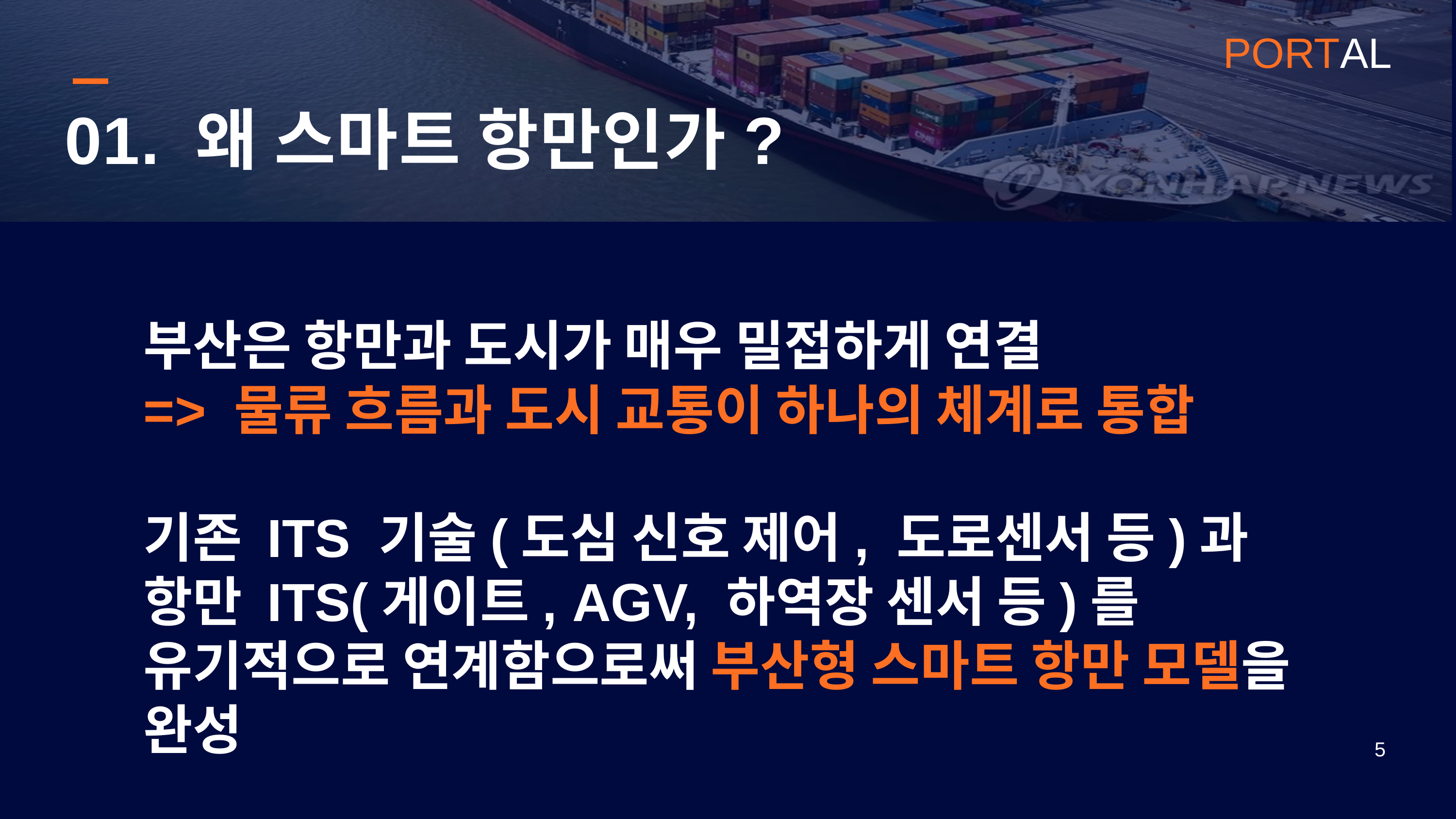

PORTAL

01. 왜 스마트 항만인가?
부산은 항만과 도시가 매우 밀접하게 연결
=> 물류 흐름과 도시 교통이 하나의 체계로 통합

기존 ITS 기술(도심 신호 제어, 도로센서 등)과
항만 ITS(게이트, AGV, 하역장 센서 등)를 유기적으로 연계함으로써 부산형 스마트 항만 모델을 완성
5